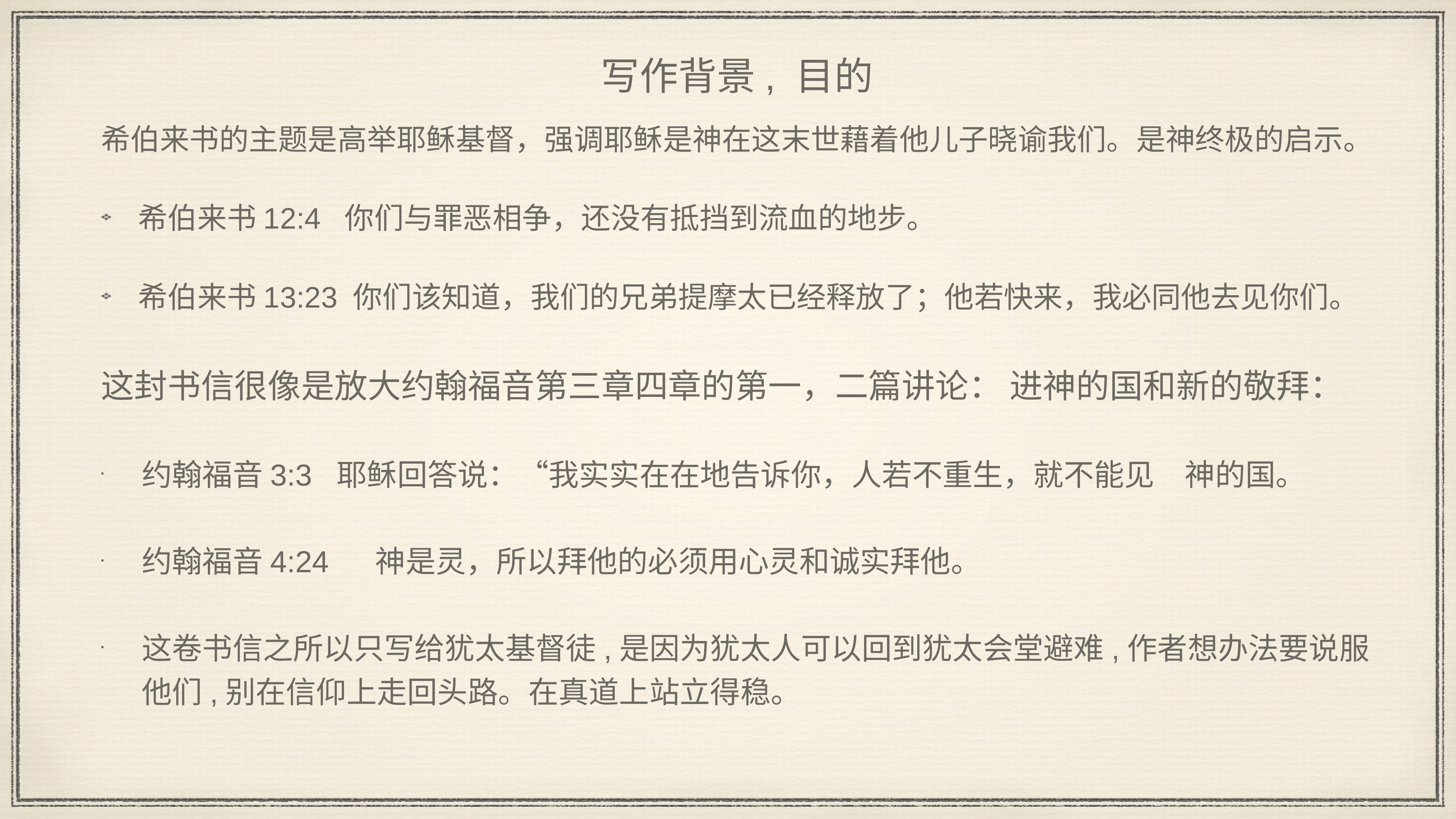

# 写作背景, 目的
希伯来书的主题是高举耶稣基督，强调耶稣是神在这末世藉着他儿子晓谕我们。是神终极的启示。
希伯来书12:4  你们与罪恶相争，还没有抵挡到流血的地步。
希伯来书13:23 你们该知道，我们的兄弟提摩太已经释放了；他若快来，我必同他去见你们。
这封书信很像是放大约翰福音第三章四章的第一，二篇讲论： 进神的国和新的敬拜：
约翰福音3:3  耶稣回答说：“我实实在在地告诉你，人若不重生，就不能见　神的国。
约翰福音4:24 　神是灵，所以拜他的必须用心灵和诚实拜他。
这卷书信之所以只写给犹太基督徒,是因为犹太人可以回到犹太会堂避难,作者想办法要说服他们,别在信仰上走回头路。在真道上站立得稳。